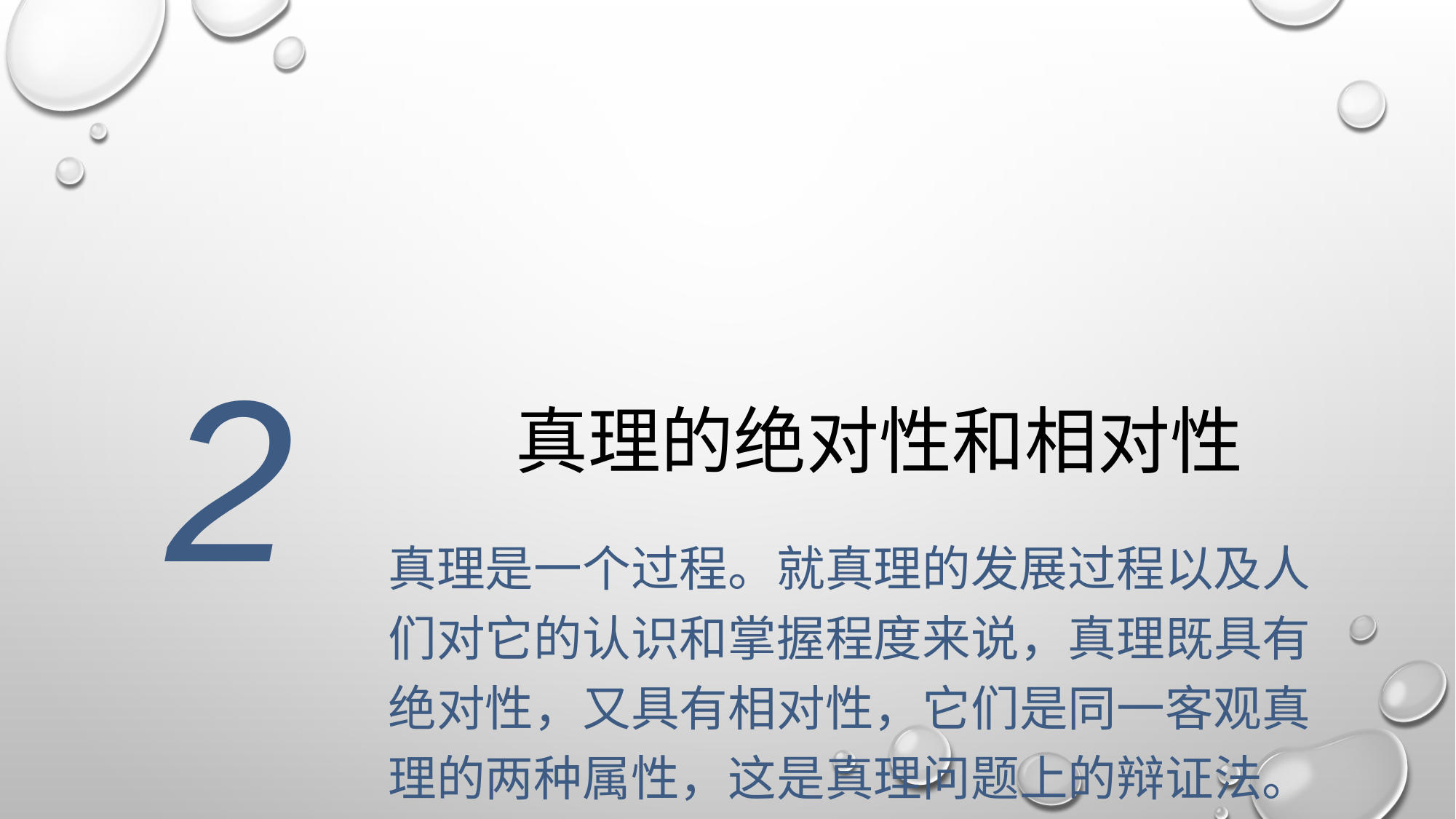

2
# 真理的绝对性和相对性
真理是一个过程。就真理的发展过程以及人们对它的认识和掌握程度来说，真理既具有绝对性，又具有相对性，它们是同一客观真理的两种属性，这是真理问题上的辩证法。